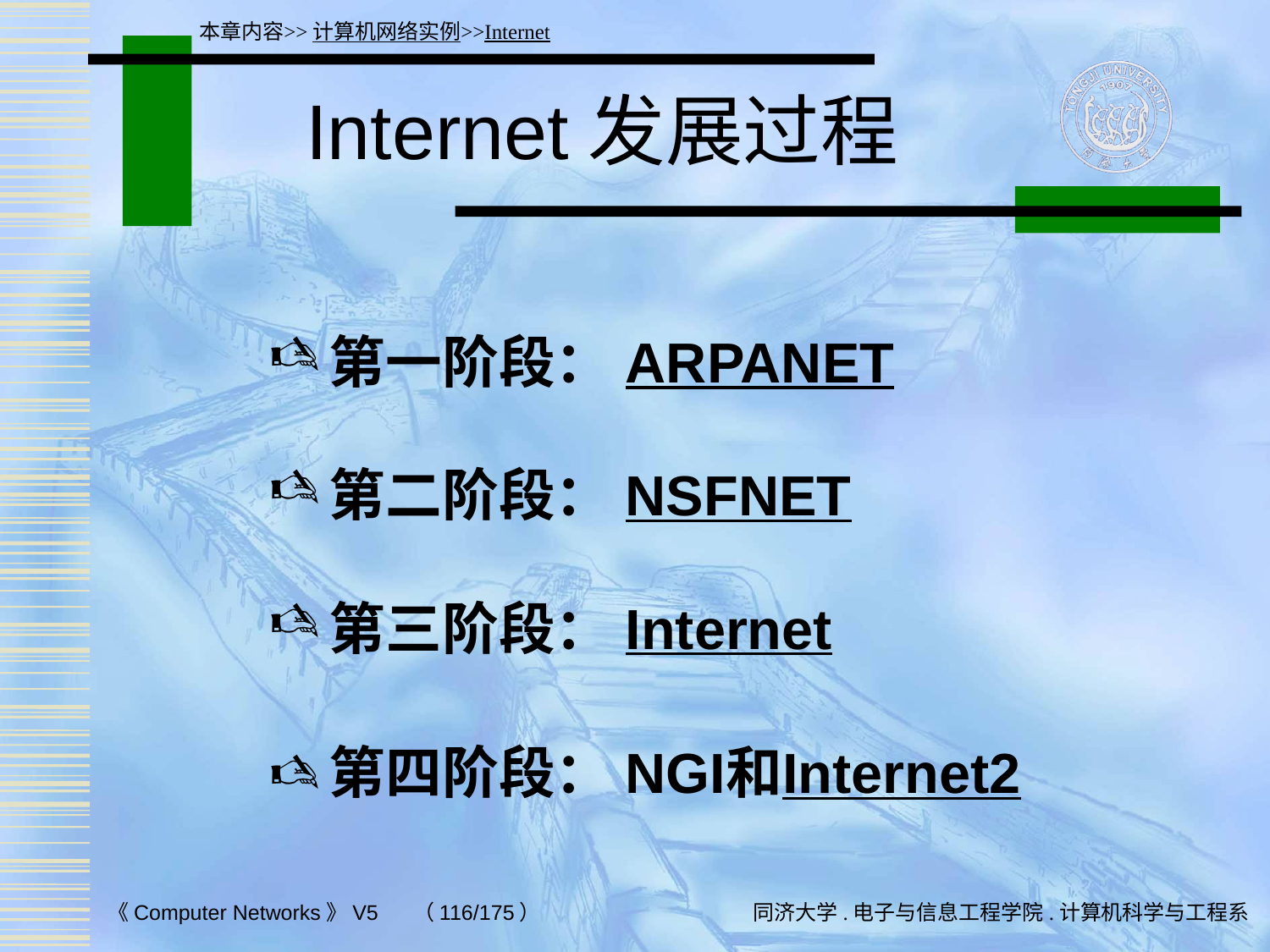

本章内容>>计算机网络实例>>Internet
# Internet发展过程
第一阶段：ARPANET
第二阶段：NSFNET
第三阶段：Internet
第四阶段：NGI和Internet2